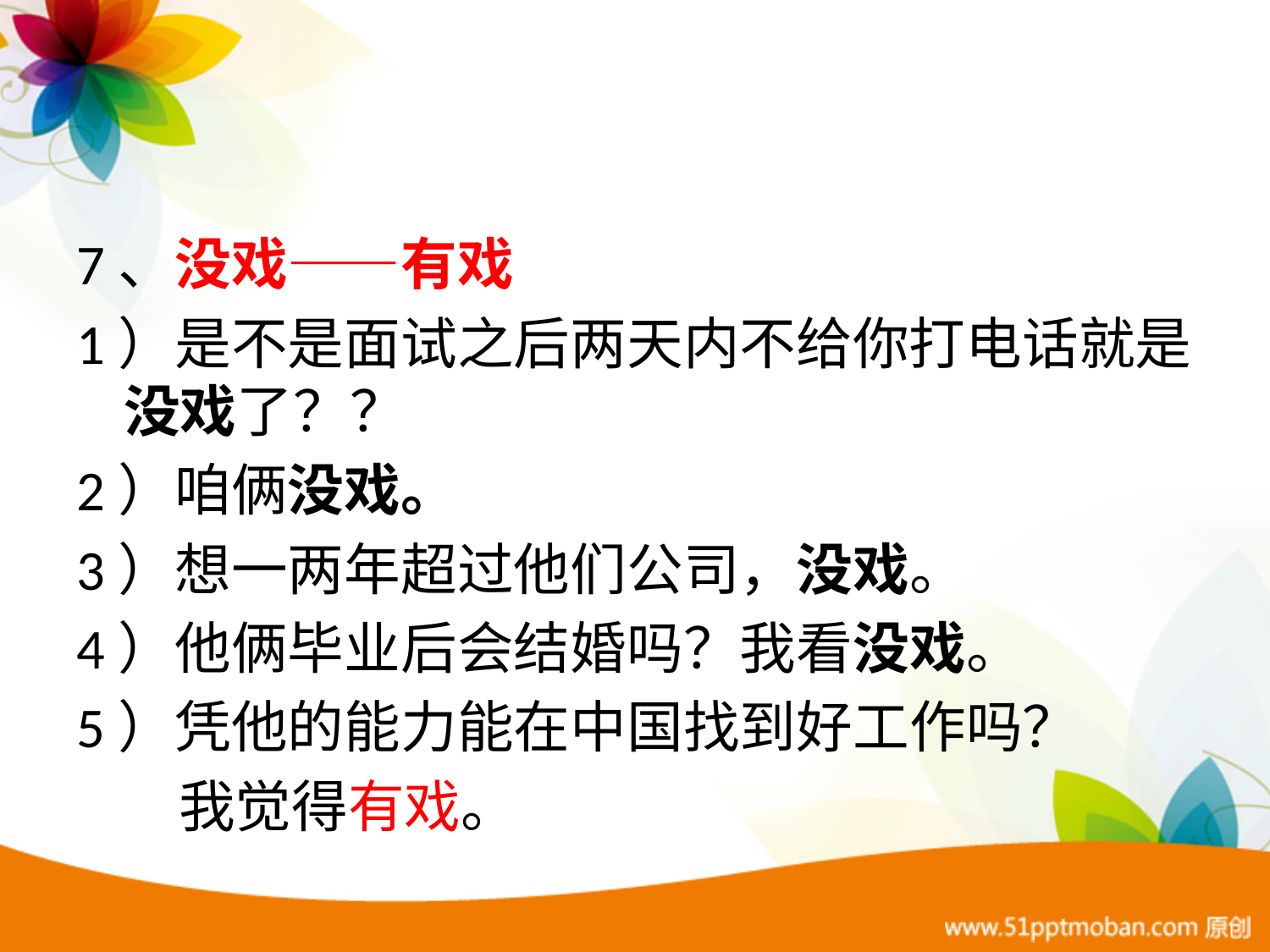

#
7、没戏——有戏
1）是不是面试之后两天内不给你打电话就是没戏了？？
2）咱俩没戏。
3）想一两年超过他们公司，没戏。
4）他俩毕业后会结婚吗？我看没戏。
5）凭他的能力能在中国找到好工作吗？
       我觉得有戏。